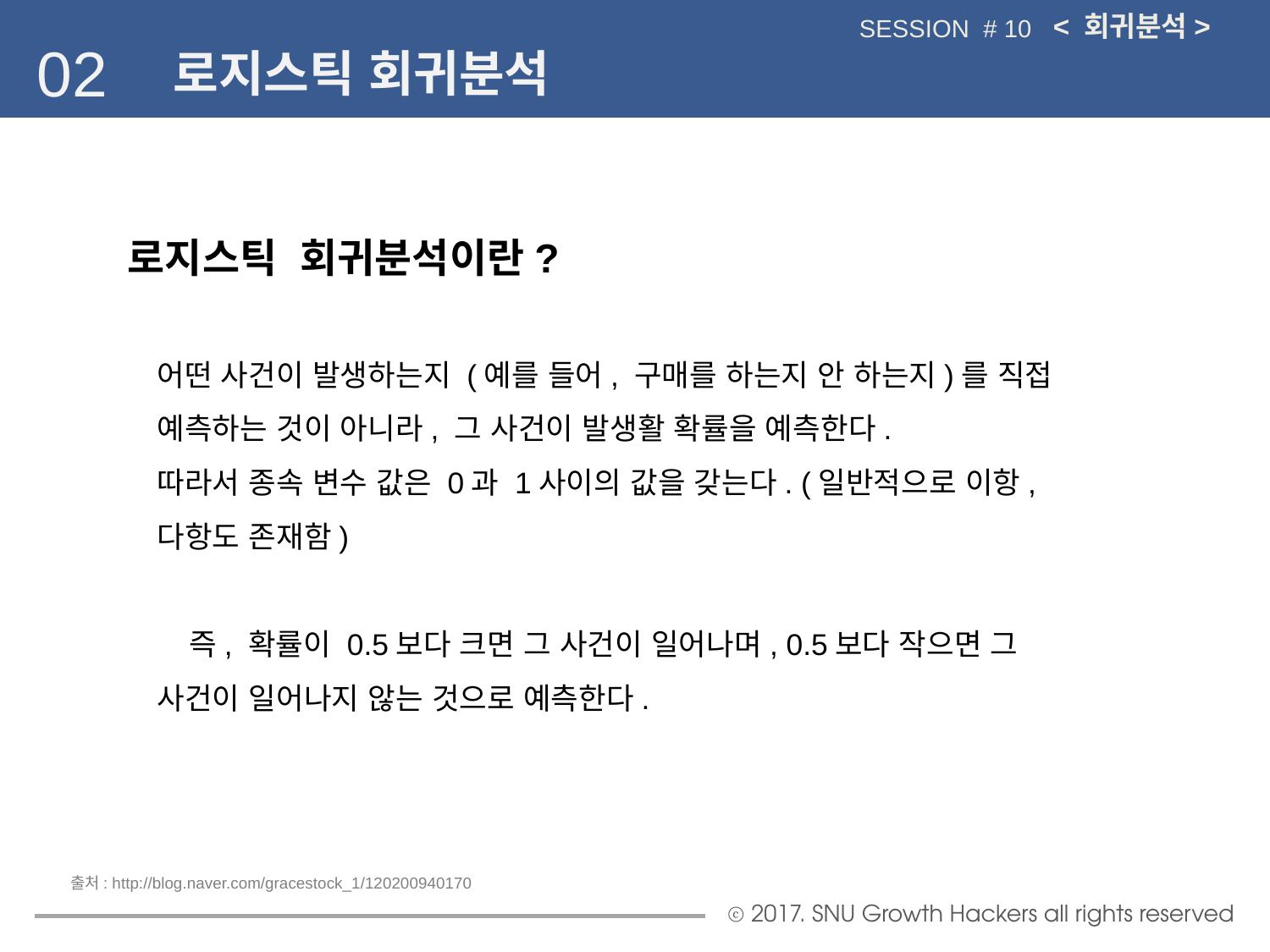

< 회귀분석>
SESSION  # 10
02
로지스틱 회귀분석
로지스틱  회귀분석이란?
어떤 사건이 발생하는지 (예를 들어, 구매를 하는지 안 하는지)를 직접 예측하는 것이 아니라, 그 사건이 발생활 확률을 예측한다.
따라서 종속 변수 값은 0과 1사이의 값을 갖는다. (일반적으로 이항, 다항도 존재함)

   즉, 확률이 0.5보다 크면 그 사건이 일어나며, 0.5보다 작으면 그 사건이 일어나지 않는 것으로 예측한다.

출처: http://blog.naver.com/gracestock_1/120200940170
ⓒ 2017. SNU Growth Hackers all rights reserved